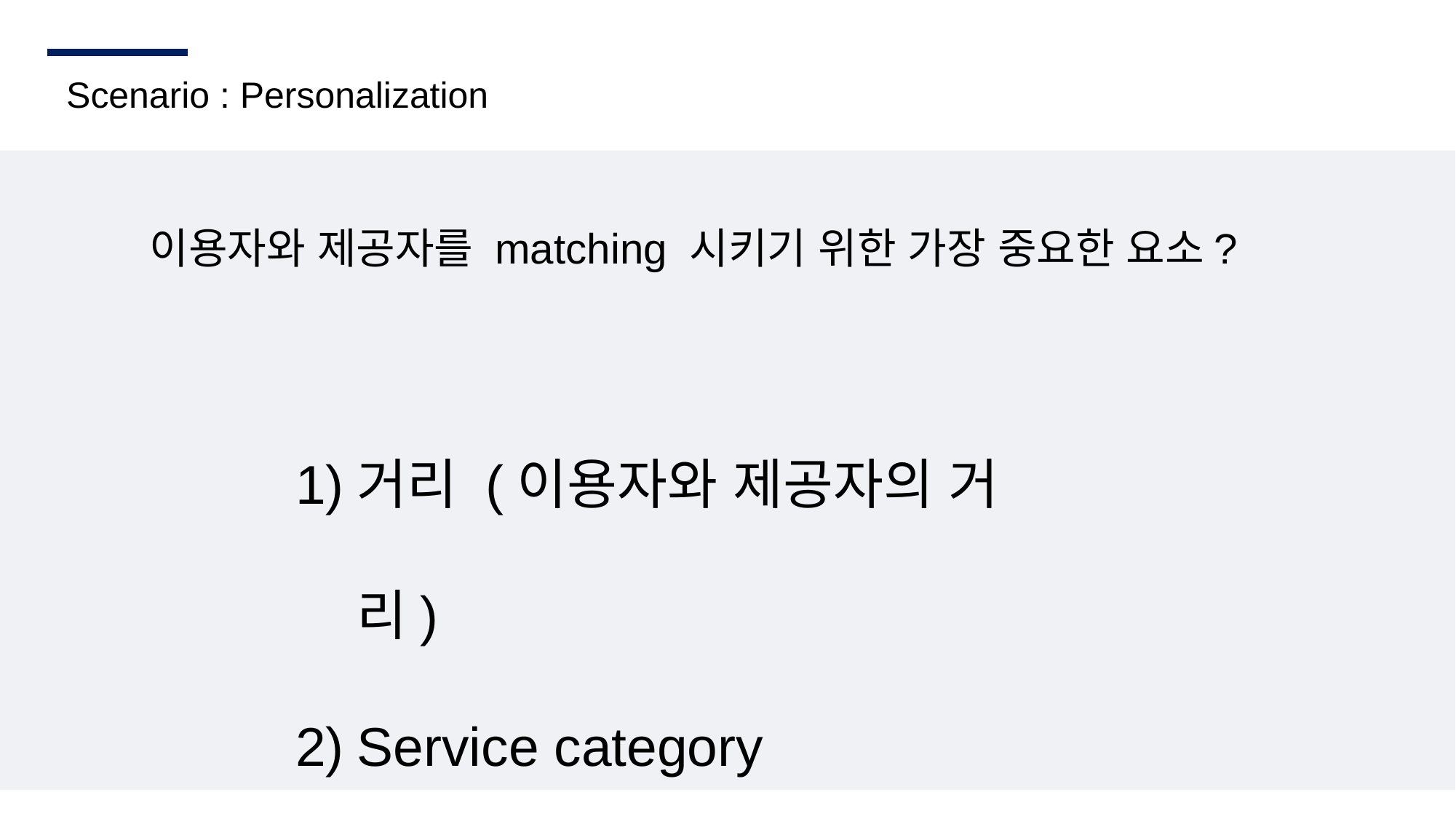

Scenario : Personalization

이용자와 제공자를 matching 시키기 위한 가장 중요한 요소?
거리 (이용자와 제공자의 거리)
Service category